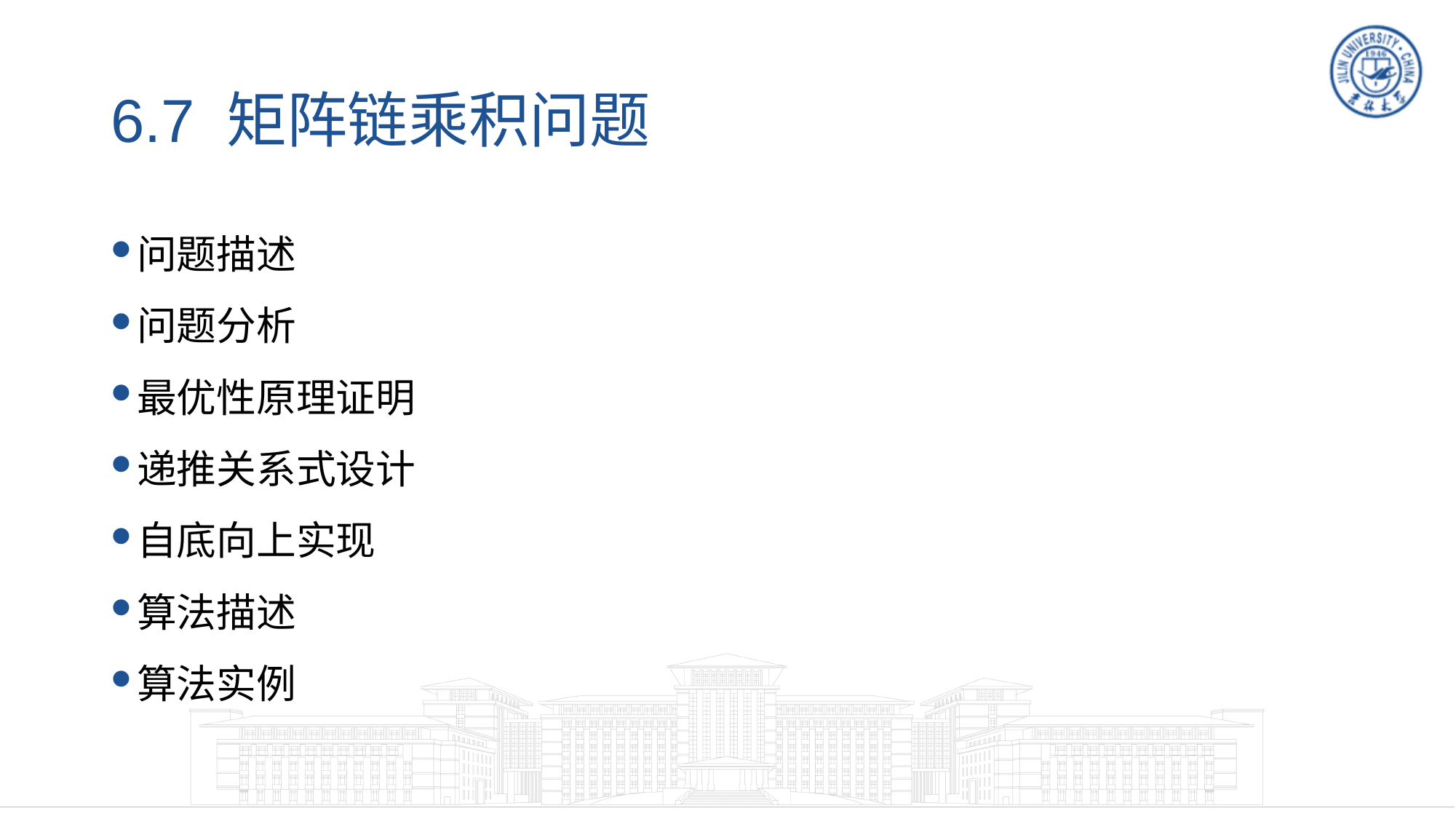

# 6.7 矩阵链乘积问题
问题描述
问题分析
最优性原理证明
递推关系式设计
自底向上实现
算法描述
算法实例
89